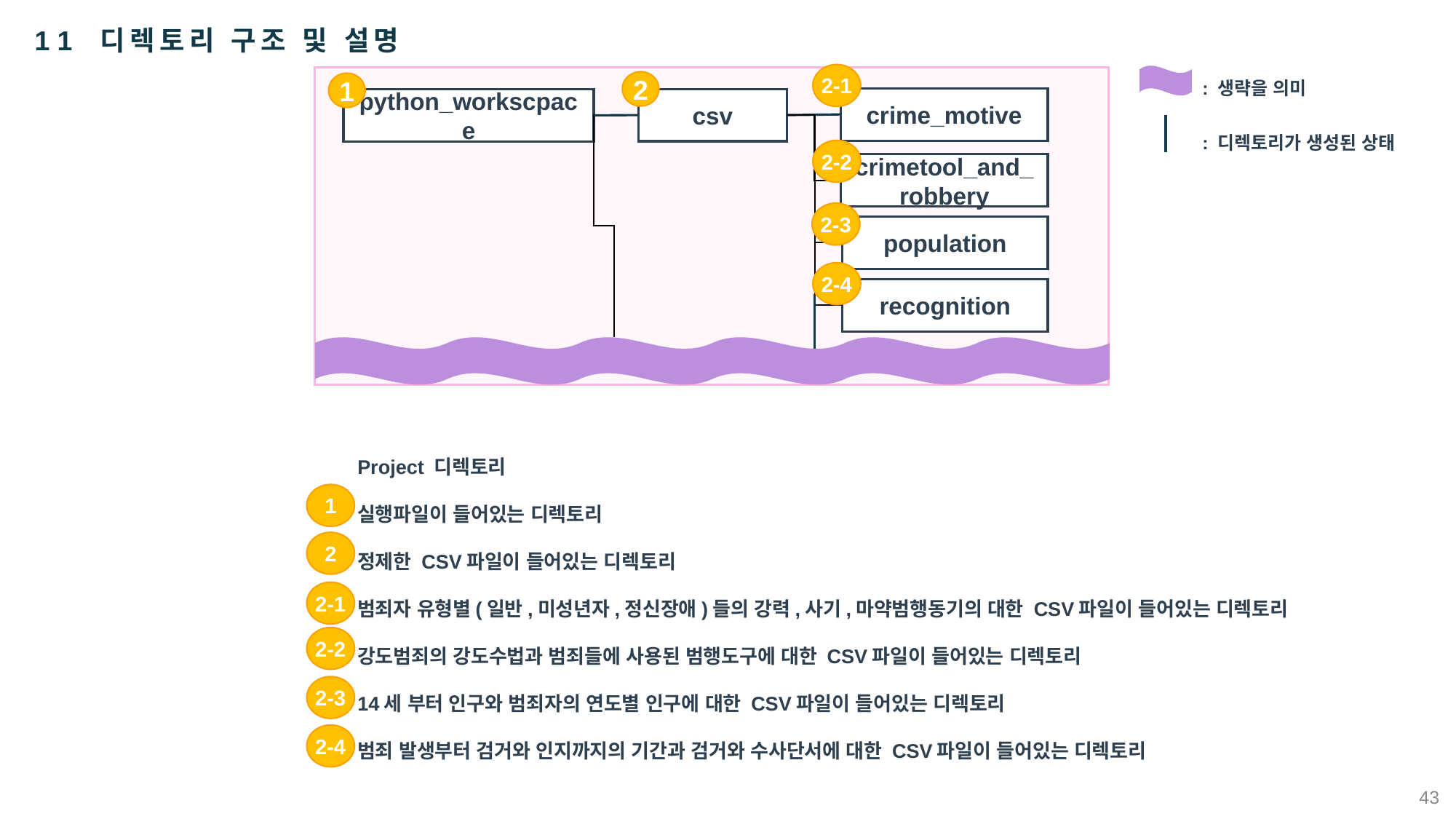

11 디렉토리 구조 및 설명
: 생략을 의미
: 디렉토리가 생성된 상태
2-1

2
1
crime_motive
csv
python_workscpace
2-2
crimetool_and_
robbery
2-3
population
2-4
recognition

Project 디렉토리
실행파일이 들어있는 디렉토리
정제한 CSV파일이 들어있는 디렉토리
범죄자 유형별(일반,미성년자,정신장애)들의 강력,사기,마약범행동기의 대한 CSV파일이 들어있는 디렉토리
강도범죄의 강도수법과 범죄들에 사용된 범행도구에 대한 CSV파일이 들어있는 디렉토리
14세 부터 인구와 범죄자의 연도별 인구에 대한 CSV파일이 들어있는 디렉토리
범죄 발생부터 검거와 인지까지의 기간과 검거와 수사단서에 대한 CSV파일이 들어있는 디렉토리
1
2
2-1
2-2
2-3
2-4
43